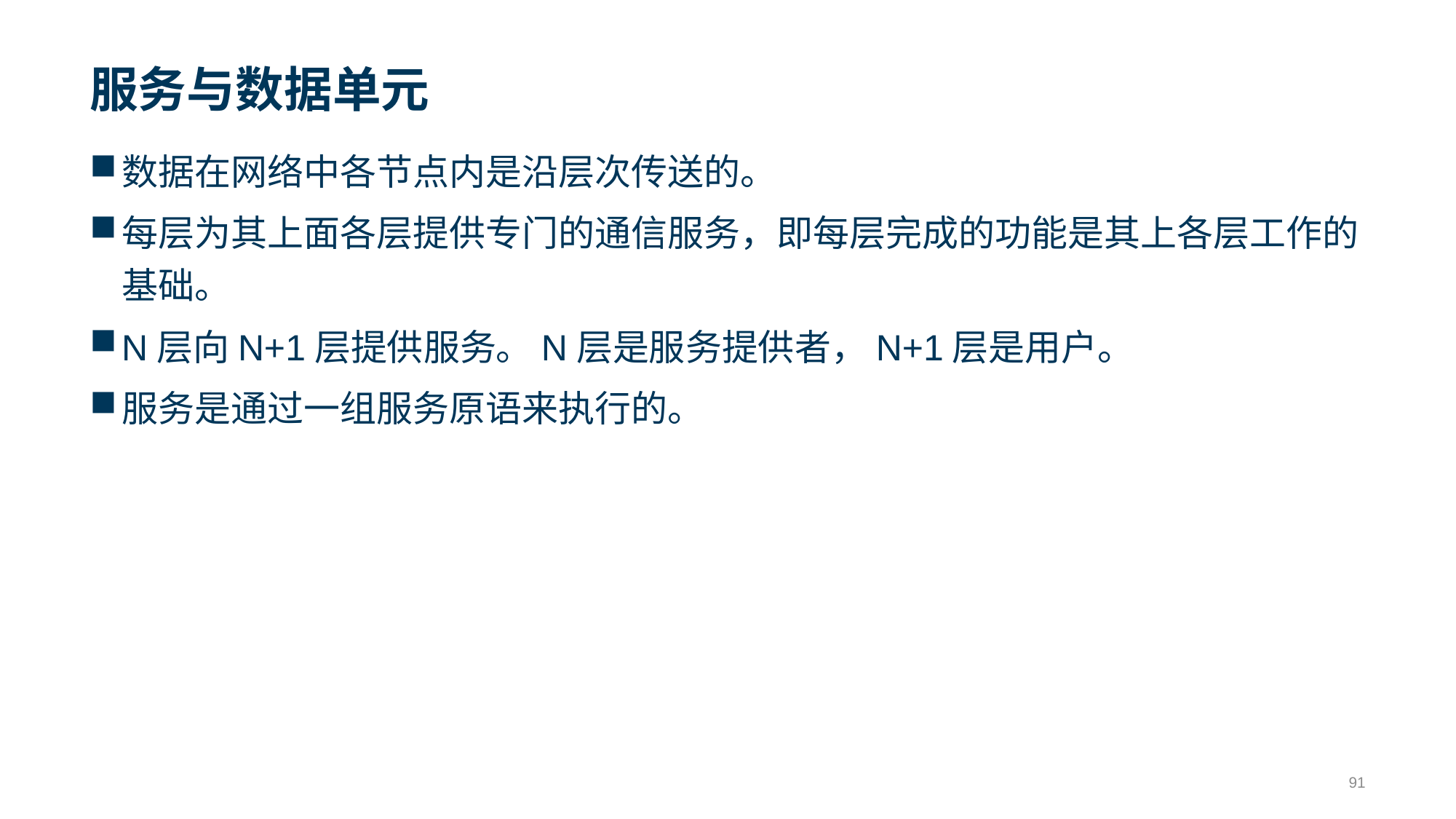

# 服务与数据单元
数据在网络中各节点内是沿层次传送的。
每层为其上面各层提供专门的通信服务，即每层完成的功能是其上各层工作的基础。
N层向N+1层提供服务。N层是服务提供者，N+1层是用户。
服务是通过一组服务原语来执行的。

91